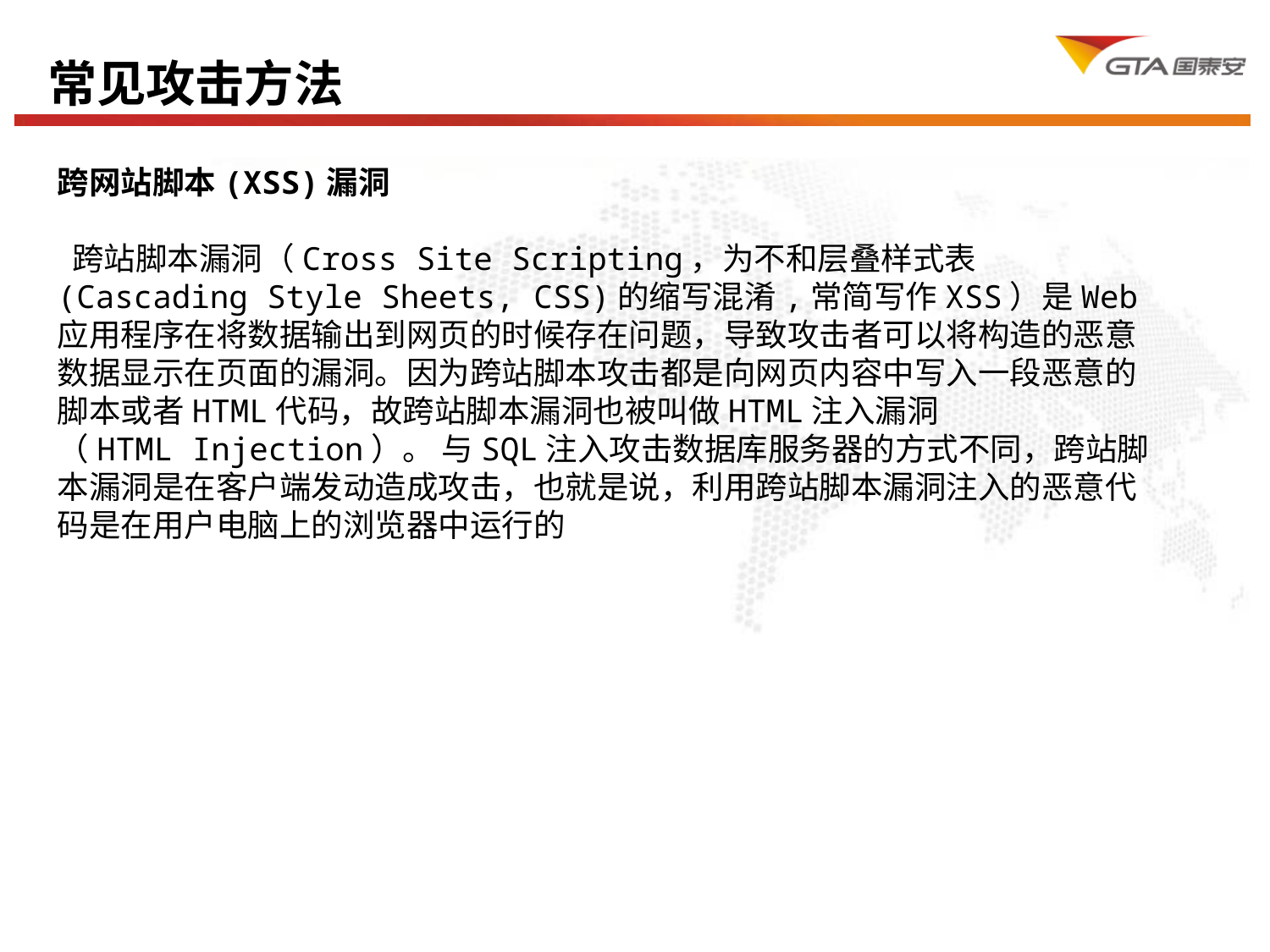

四、工作规划和展望
常见攻击方法工作规划和展望
跨网站脚本(XSS)漏洞

 跨站脚本漏洞（Cross Site Scripting，为不和层叠样式表(Cascading Style Sheets, CSS)的缩写混淆,常简写作XSS）是Web应用程序在将数据输出到网页的时候存在问题，导致攻击者可以将构造的恶意数据显示在页面的漏洞。因为跨站脚本攻击都是向网页内容中写入一段恶意的脚本或者HTML代码，故跨站脚本漏洞也被叫做HTML注入漏洞（HTML Injection）。 与SQL注入攻击数据库服务器的方式不同，跨站脚本漏洞是在客户端发动造成攻击，也就是说，利用跨站脚本漏洞注入的恶意代码是在用户电脑上的浏览器中运行的